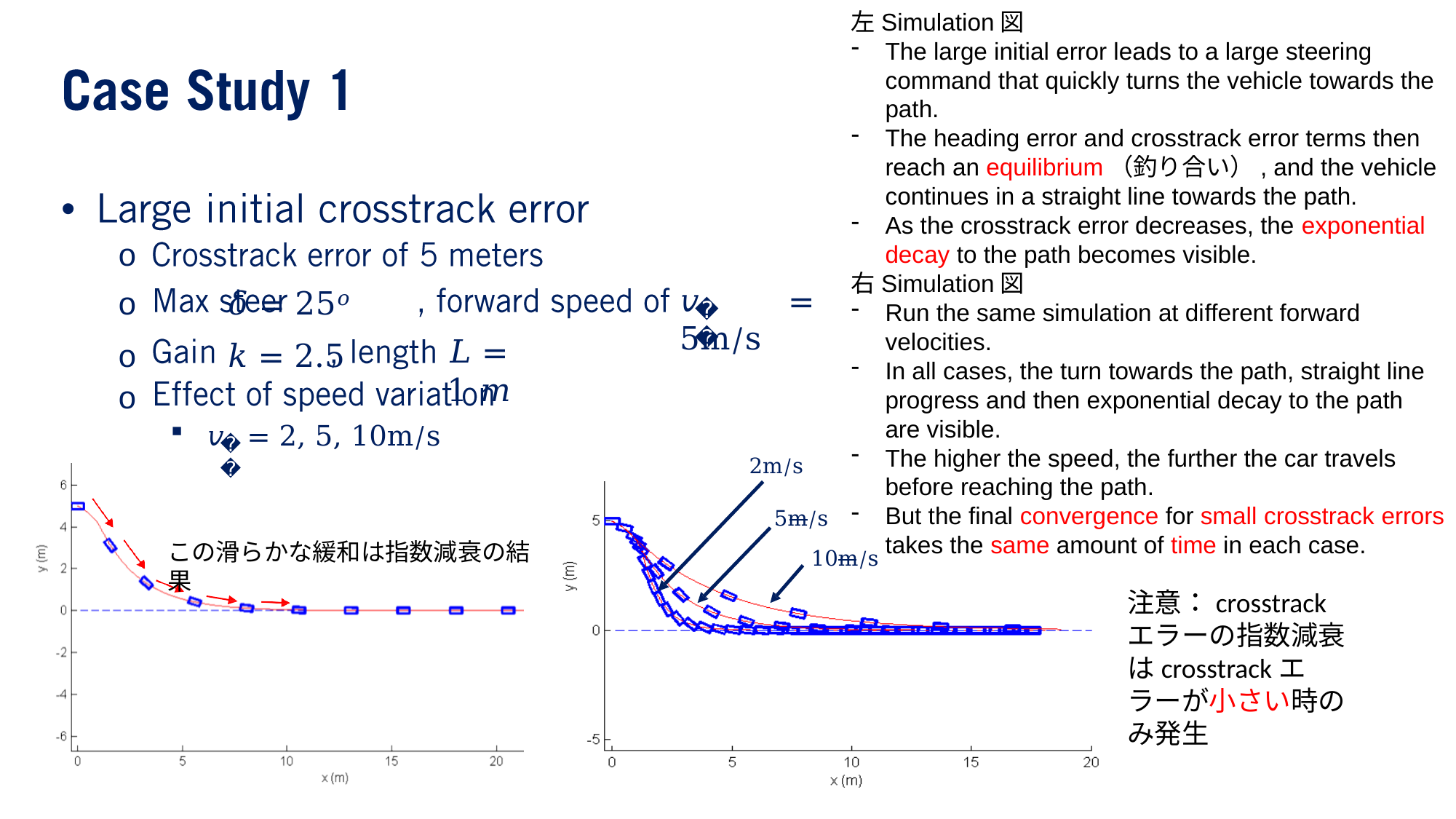

左Simulation図
The large initial error leads to a large steering command that quickly turns the vehicle towards the path.
The heading error and crosstrack error terms then reach an equilibrium（釣り合い）, and the vehicle continues in a straight line towards the path.
As the crosstrack error decreases, the exponential decay to the path becomes visible.
右Simulation図
Run the same simulation at different forward velocities.
In all cases, the turn towards the path, straight line progress and then exponential decay to the path are visible.
The higher the speed, the further the car travels before reaching the path.
But the final convergence for small crosstrack errors takes the same amount of time in each case.

•

o
o	𝛿 = 25𝑜
o	𝑘 = 2.5
o

𝑣	= 5m/s

𝑓
𝐿 = 1 𝑚

𝑣	= 2, 5, 10m/s
𝑓

2m/s

5m/s

この滑らかな緩和は指数減衰の結果

10m/s

注意：crosstrackエラーの指数減衰はcrosstrackエラーが小さい時のみ発生